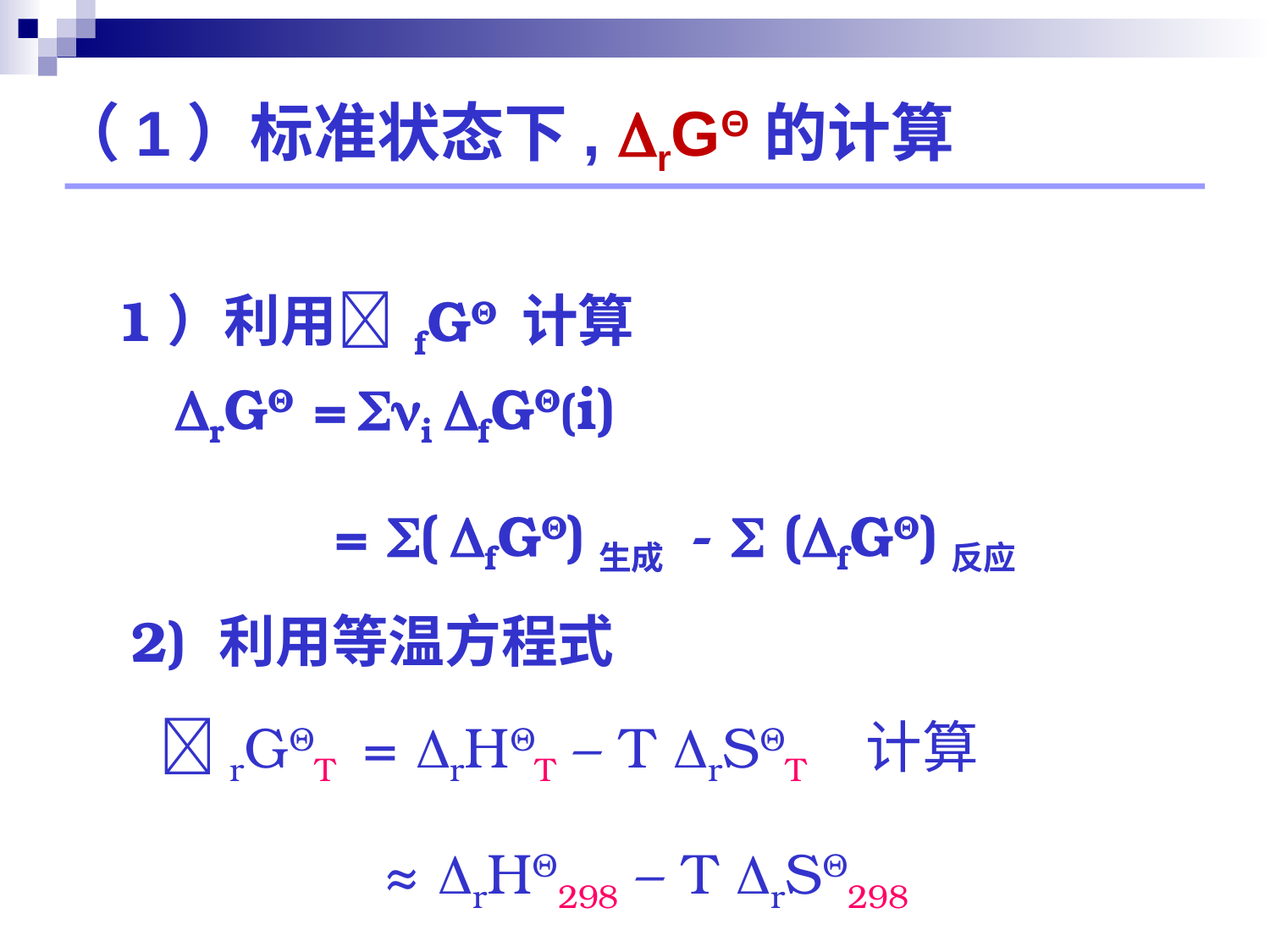

（1）标准状态下, ΔrGΘ的计算

 1）利用Δ fGΘ 计算
    ΔrGΘ = Σνi ΔfGΘ(i)
         = Σ( ΔfGΘ)生成  - Σ (ΔfGΘ)反应
2) 利用等温方程式                                      ΔrGΘT  = ΔrHΘT – T ΔrSΘT   计算
              ≈ ΔrHΘ298 – T ΔrSΘ298